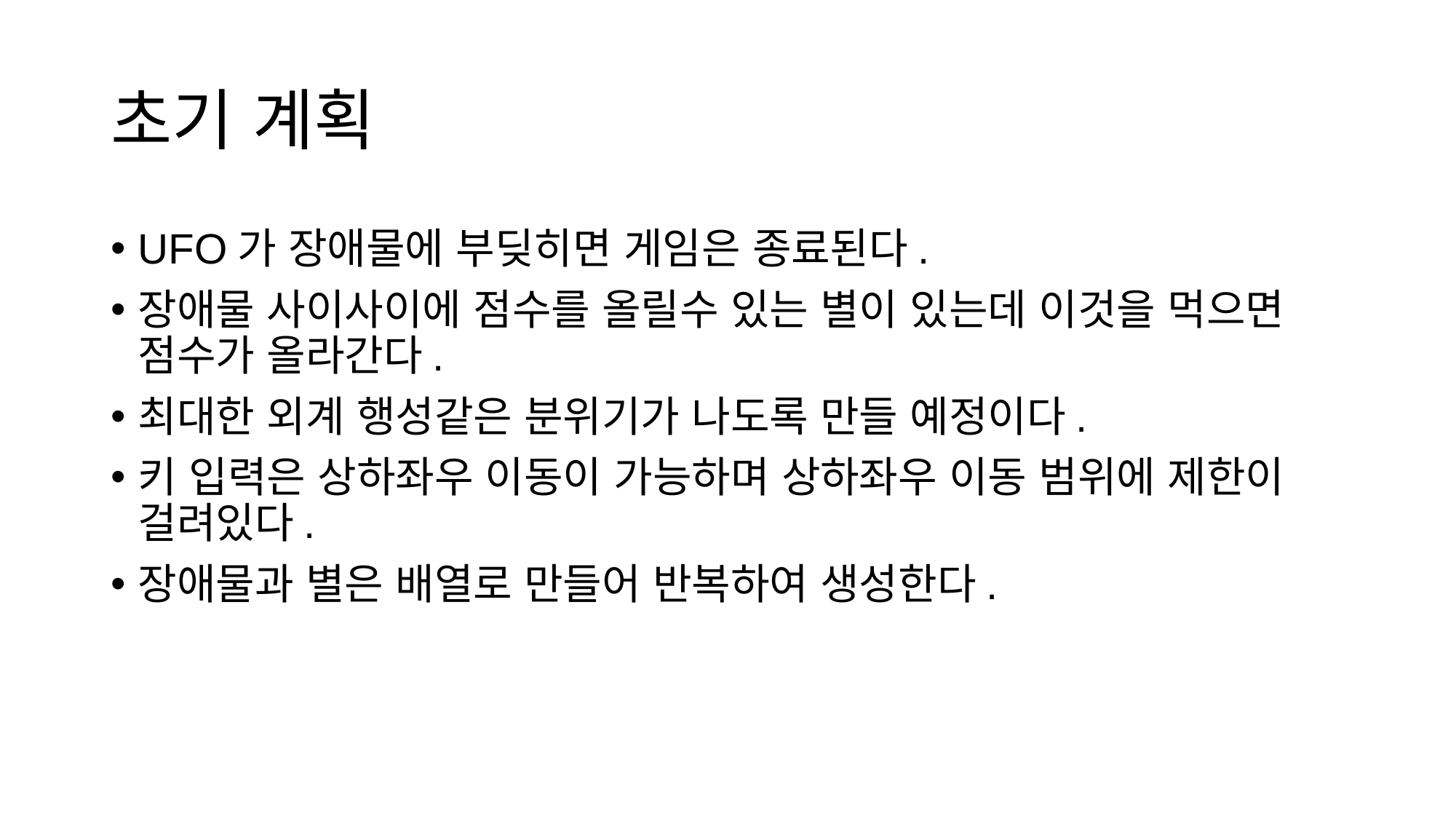

# 초기 계획
UFO가 장애물에 부딪히면 게임은 종료된다.
장애물 사이사이에 점수를 올릴수 있는 별이 있는데 이것을 먹으면 점수가 올라간다.
최대한 외계 행성같은 분위기가 나도록 만들 예정이다.
키 입력은 상하좌우 이동이 가능하며 상하좌우 이동 범위에 제한이 걸려있다.
장애물과 별은 배열로 만들어 반복하여 생성한다.